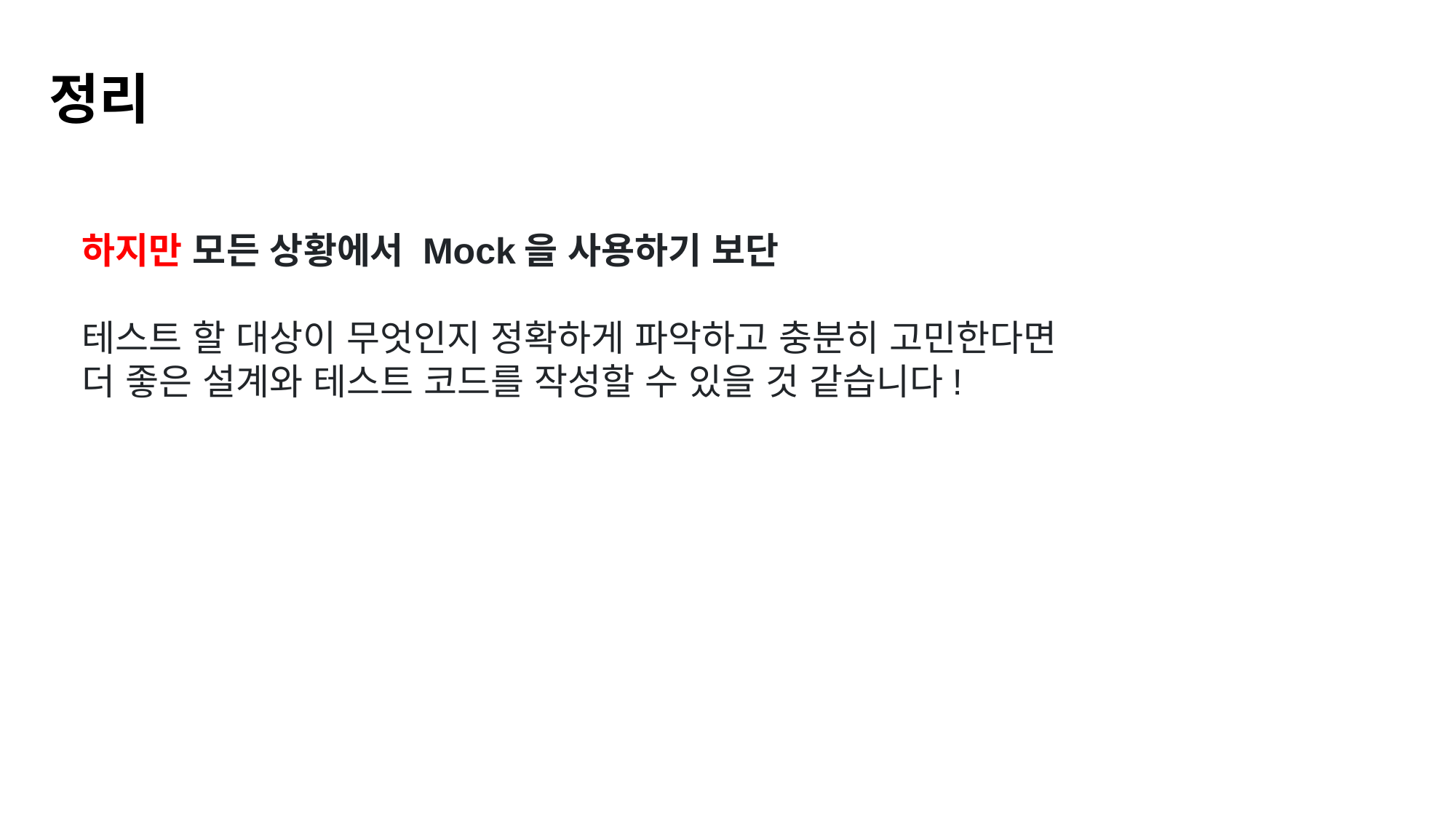

정리
하지만 모든 상황에서 Mock을 사용하기 보단

테스트 할 대상이 무엇인지 정확하게 파악하고 충분히 고민한다면
더 좋은 설계와 테스트 코드를 작성할 수 있을 것 같습니다!